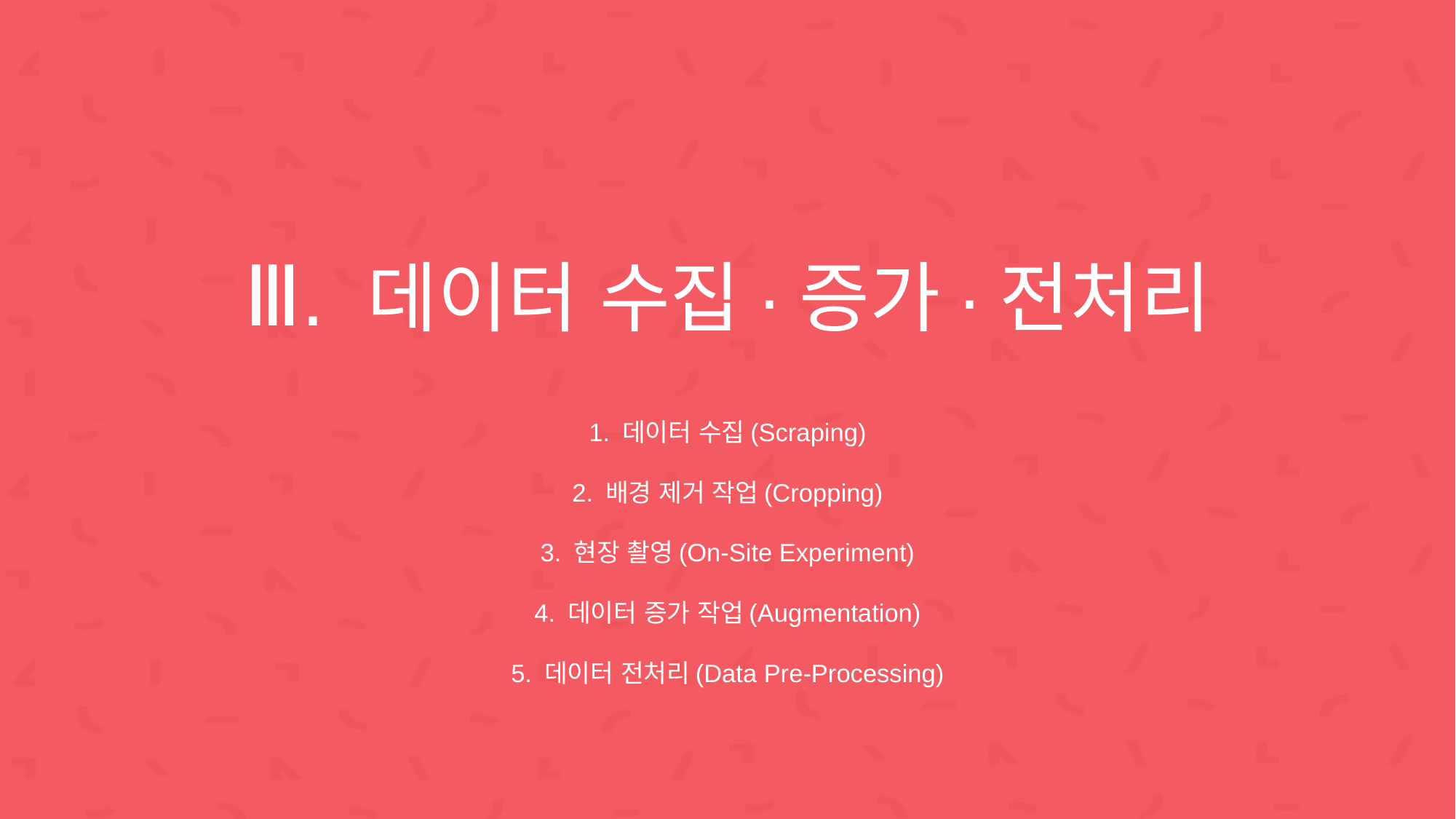

Ⅲ. 데이터 수집·증가·전처리

1. 데이터 수집(Scraping)
2. 배경 제거 작업(Cropping)
3. 현장 촬영(On-Site Experiment)
4. 데이터 증가 작업(Augmentation)
5. 데이터 전처리(Data Pre-Processing)